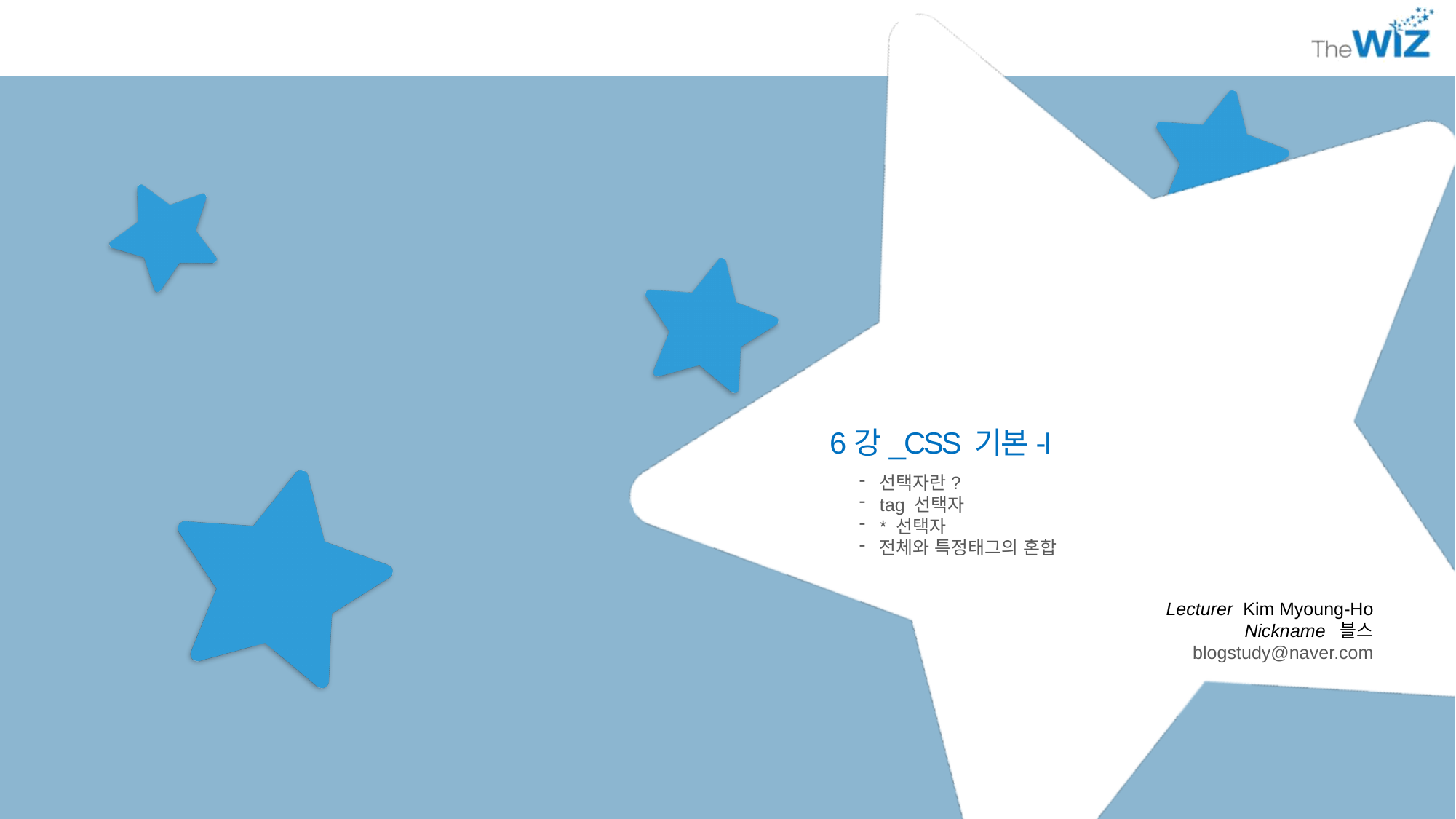

6강_CSS 기본-I
선택자란?
tag 선택자
* 선택자
전체와 특정태그의 혼합
Lecturer  Kim Myoung-Ho
Nickname  블스
blogstudy@naver.com